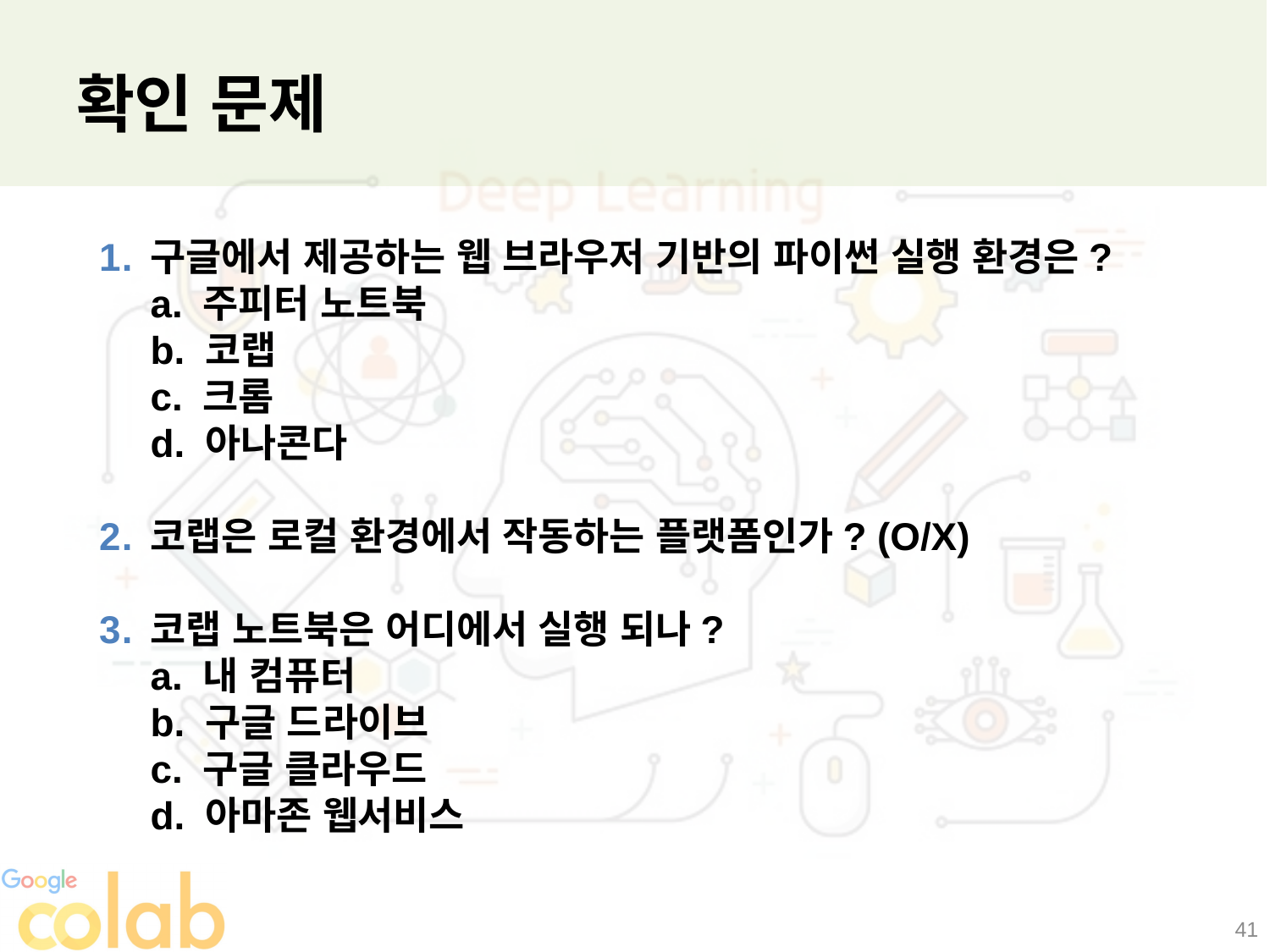

확인 문제
구글에서 제공하는 웹 브라우저 기반의 파이썬 실행 환경은?
a. 주피터 노트북
b. 코랩
c. 크롬
d. 아나콘다
코랩은 로컬 환경에서 작동하는 플랫폼인가? (O/X)

코랩 노트북은 어디에서 실행 되나?
a. 내 컴퓨터
b. 구글 드라이브
c. 구글 클라우드
d. 아마존 웹서비스

41